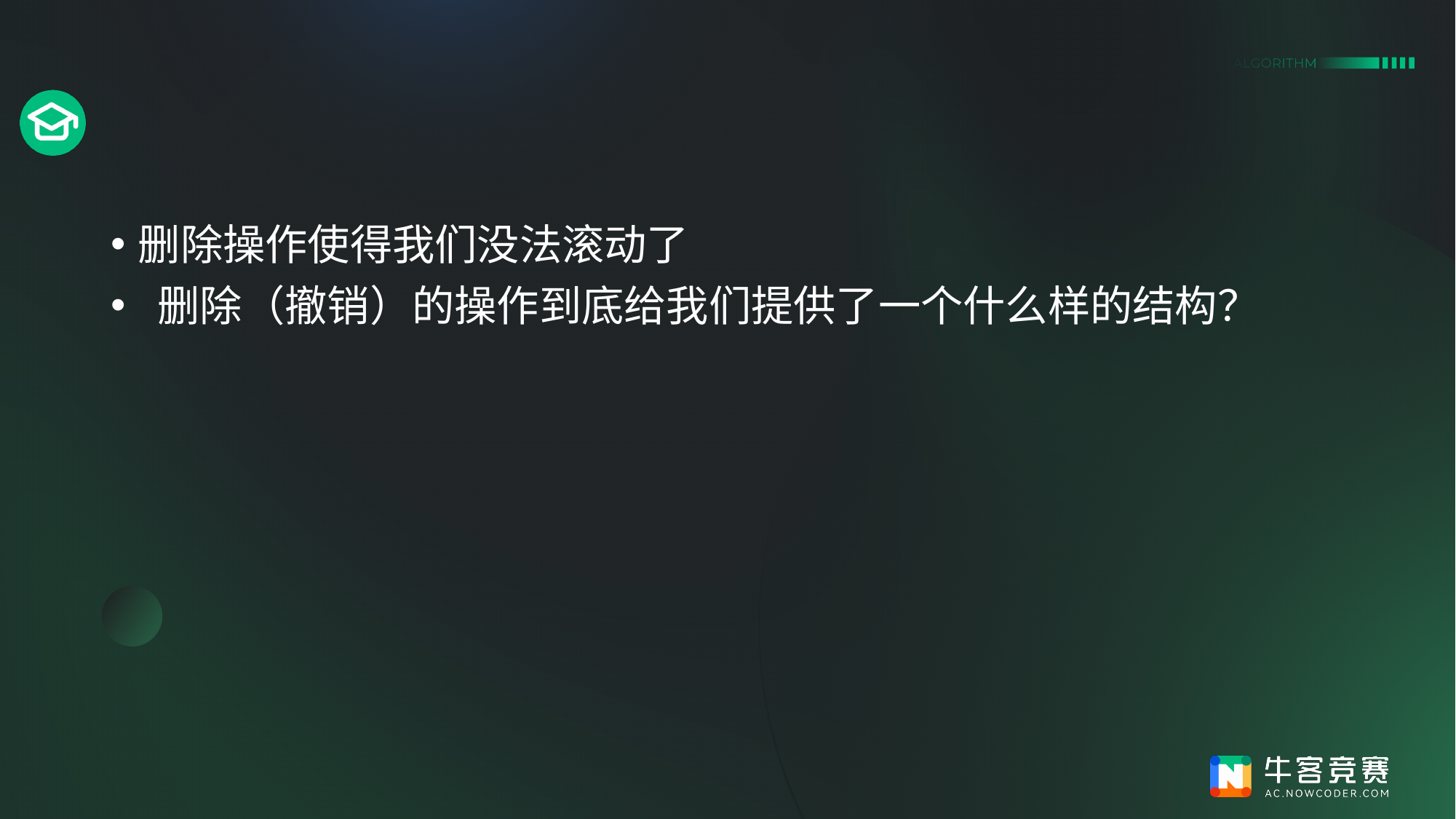

#
删除操作使得我们没法滚动了
 删除（撤销）的操作到底给我们提供了一个什么样的结构？